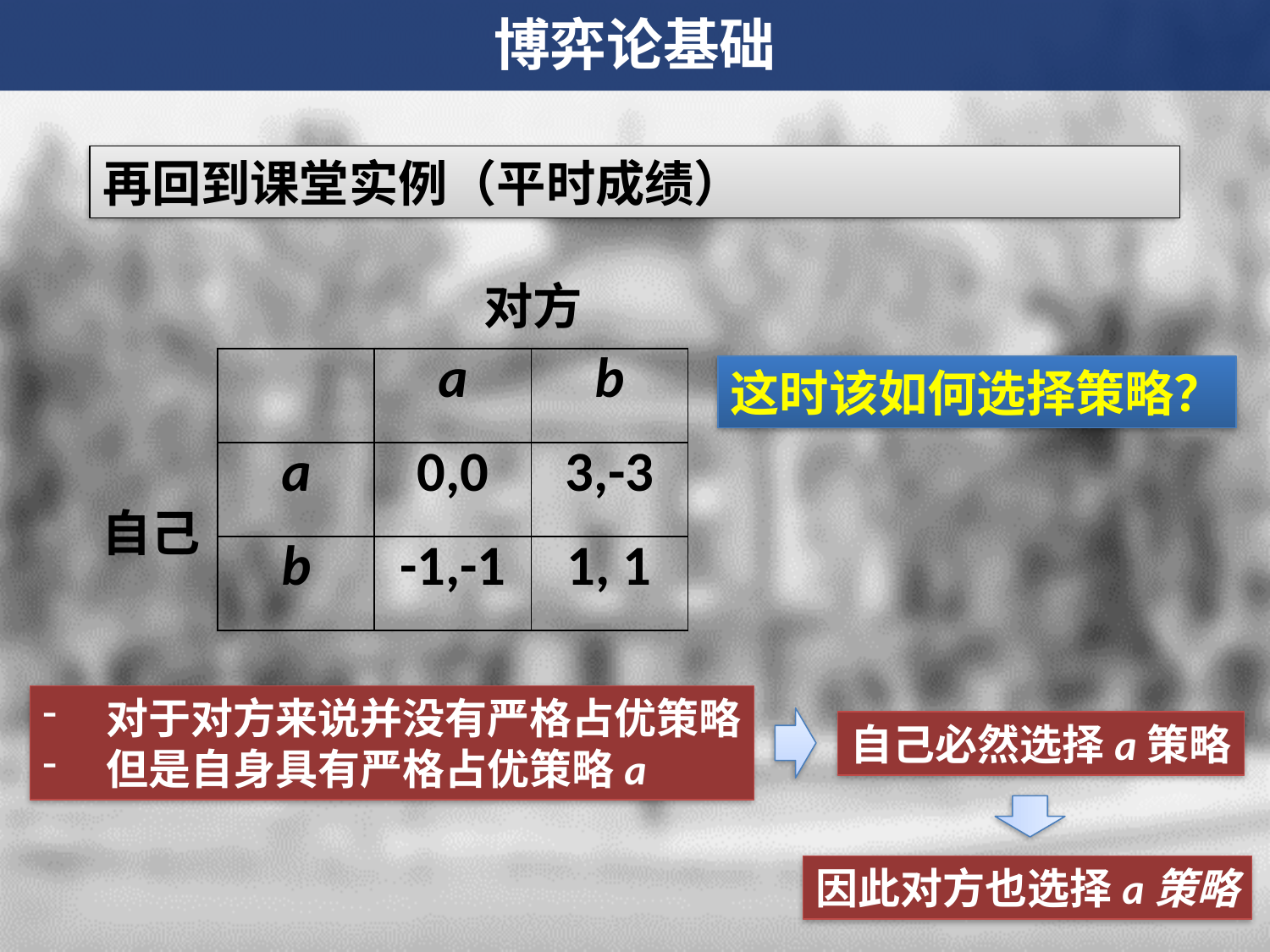

博弈论基础
再回到课堂实例（平时成绩）
对方
|  | a | b |
| --- | --- | --- |
| a | 0,0 | 3,-3 |
| b | -1,-1 | 1, 1 |
这时该如何选择策略？
自己
对于对方来说并没有严格占优策略
但是自身具有严格占优策略a

自己必然选择a策略

因此对方也选择a策略